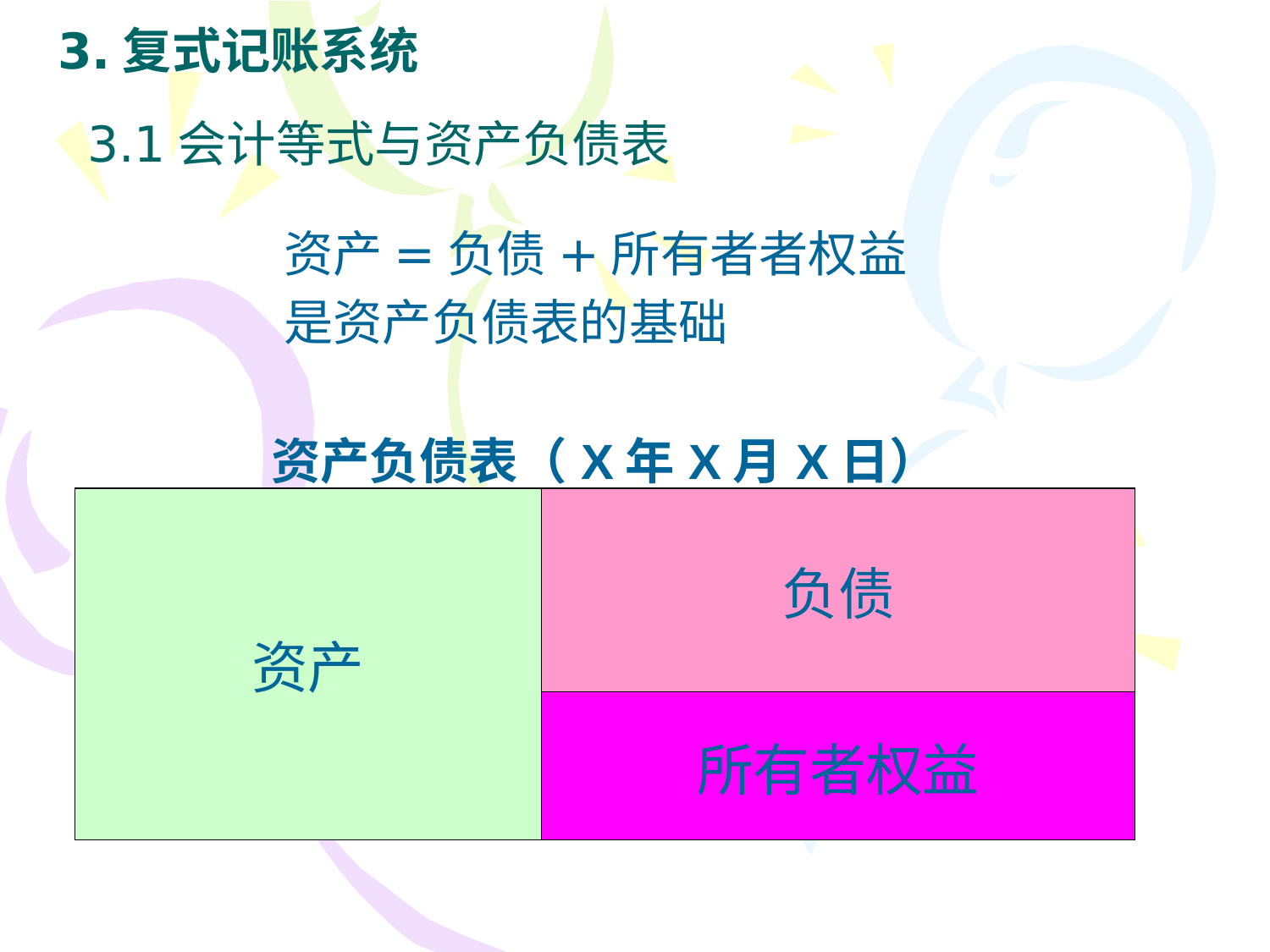

# 3.复式记账系统
3.1会计等式与资产负债表

资产=负债+所有者者权益
是资产负债表的基础
| 资产负债表（X年X月X日） |  |
| --- | --- |
| 资产 | 负债 |
|  | 所有者权益 |
15